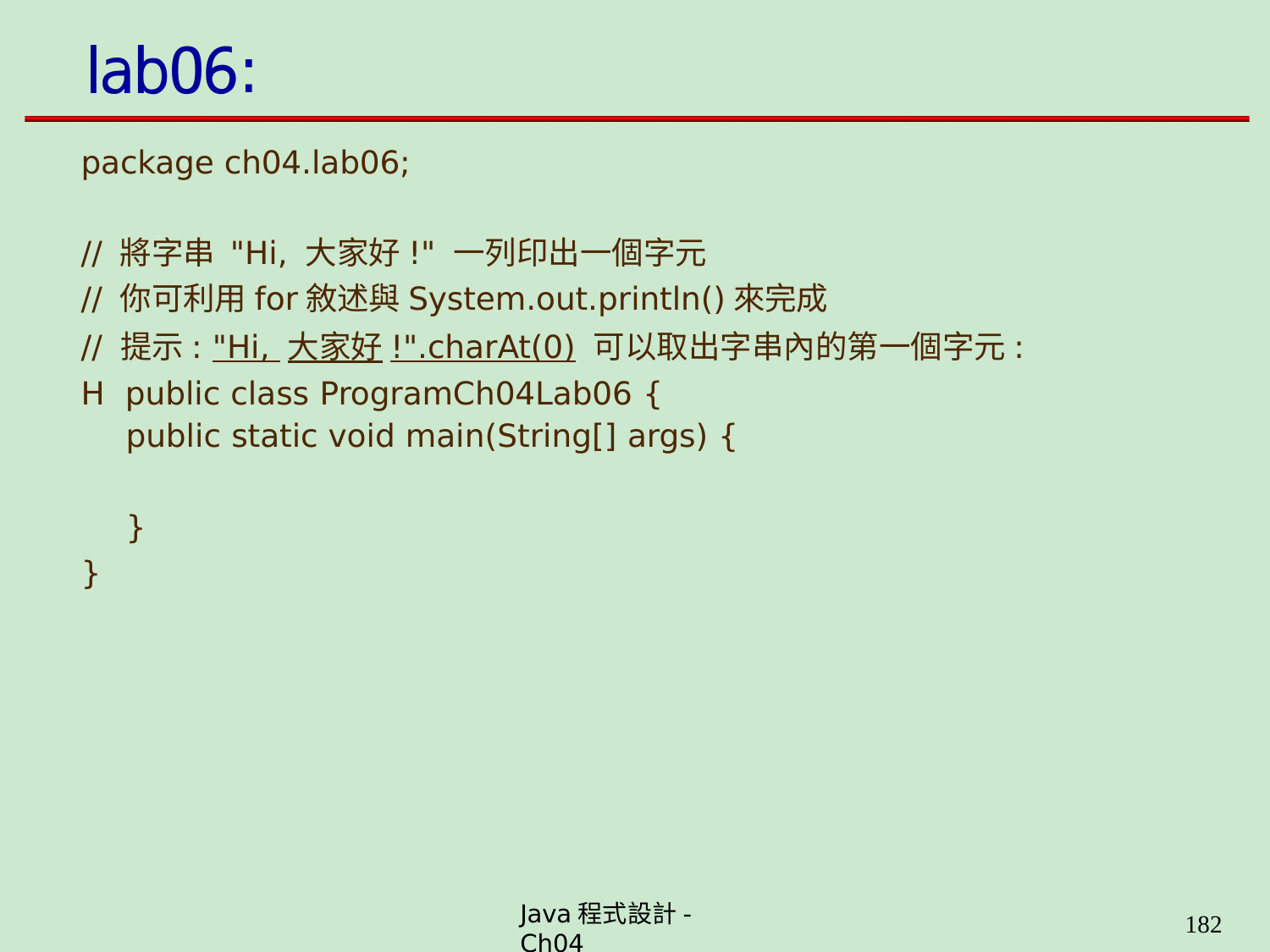

# lab06:
package ch04.lab06;

// 將字串 "Hi, 大家好!" 一列印出一個字元
// 你可利用for敘述與System.out.println()來完成
// 提示: "Hi, 大家好!".charAt(0) 可以取出字串內的第一個字元: H  public class ProgramCh04Lab06 {
public static void main(String[] args) {

}
}
Java程式設計-Ch04
182